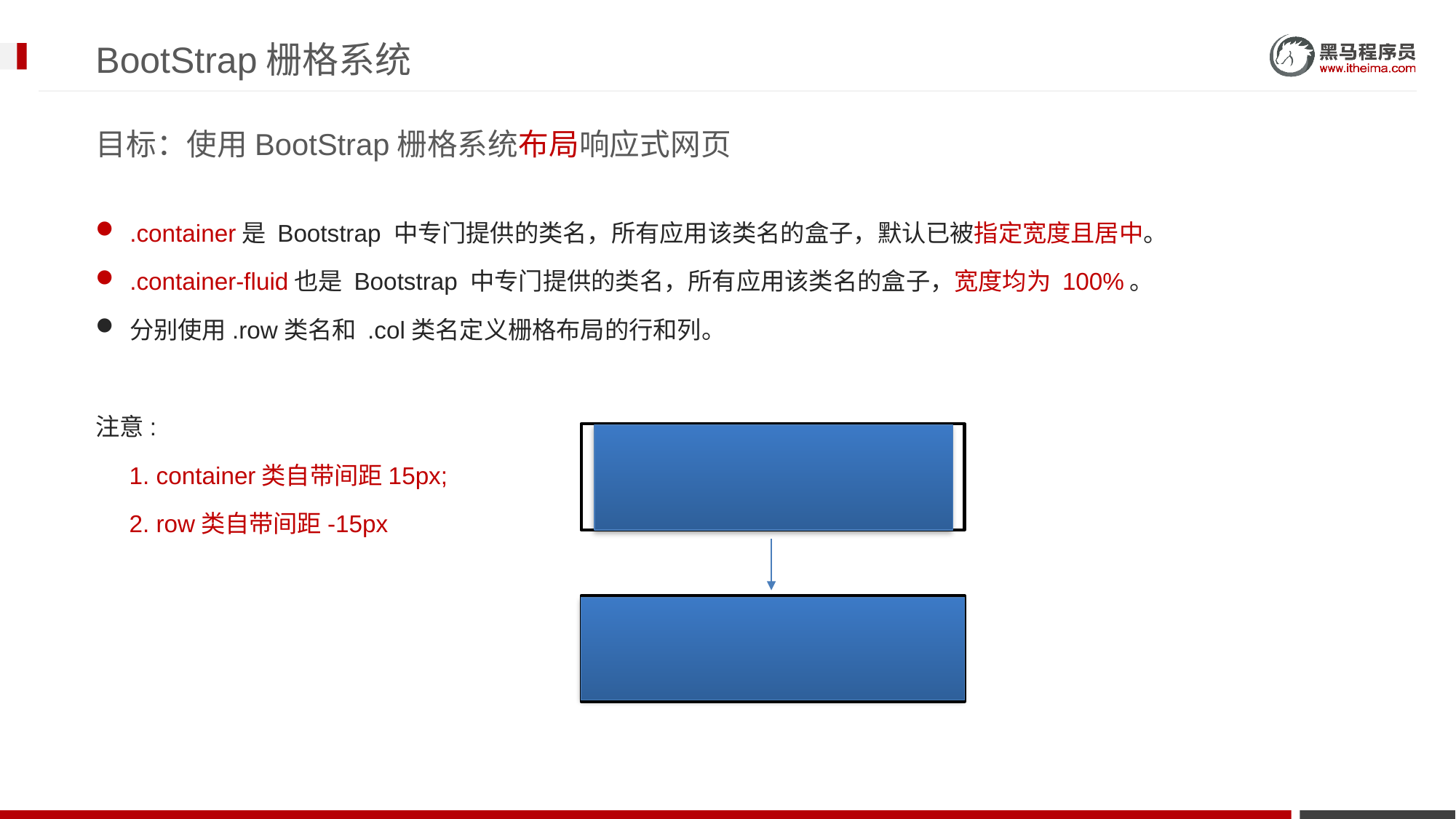

# BootStrap栅格系统
目标：使用BootStrap栅格系统布局响应式网页
.container是 Bootstrap 中专门提供的类名，所有应用该类名的盒子，默认已被指定宽度且居中。
.container-fluid也是 Bootstrap 中专门提供的类名，所有应用该类名的盒子，宽度均为 100%。
分别使用.row类名和 .col类名定义栅格布局的行和列。

注意:
     1. container类自带间距15px;
     2. row类自带间距-15px